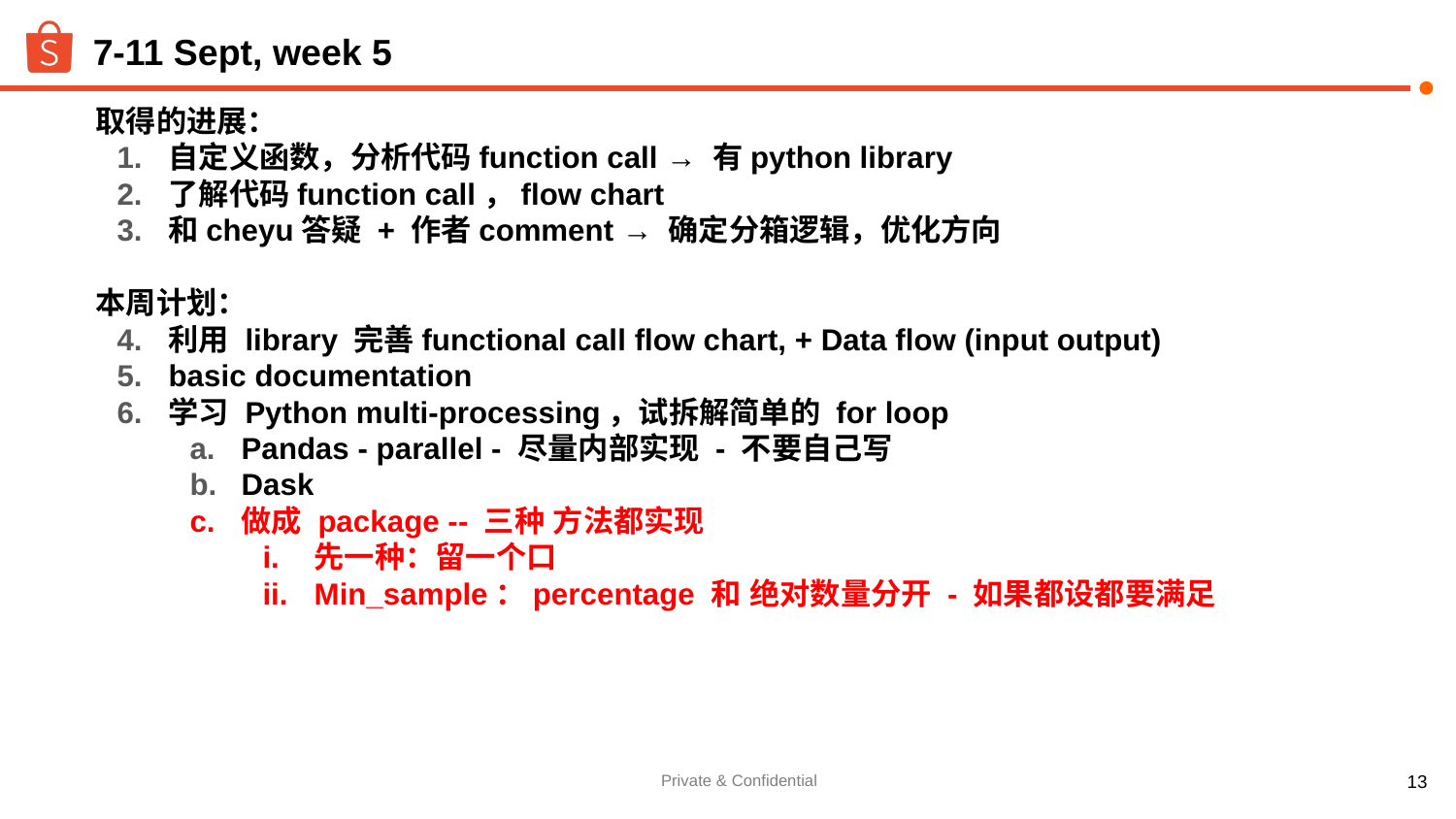

# 7-11 Sept, week 5
取得的进展：
自定义函数，分析代码function call → 有python library
了解代码function call，flow chart
和cheyu答疑 + 作者comment → 确定分箱逻辑，优化方向

本周计划：
利用 library 完善functional call flow chart, + Data flow (input output)
basic documentation
学习 Python multi-processing，试拆解简单的 for loop
Pandas - parallel - 尽量内部实现 - 不要自己写
Dask
做成 package -- 三种 方法都实现
先一种：留一个口
Min_sample：percentage 和 绝对数量分开 - 如果都设都要满足

13